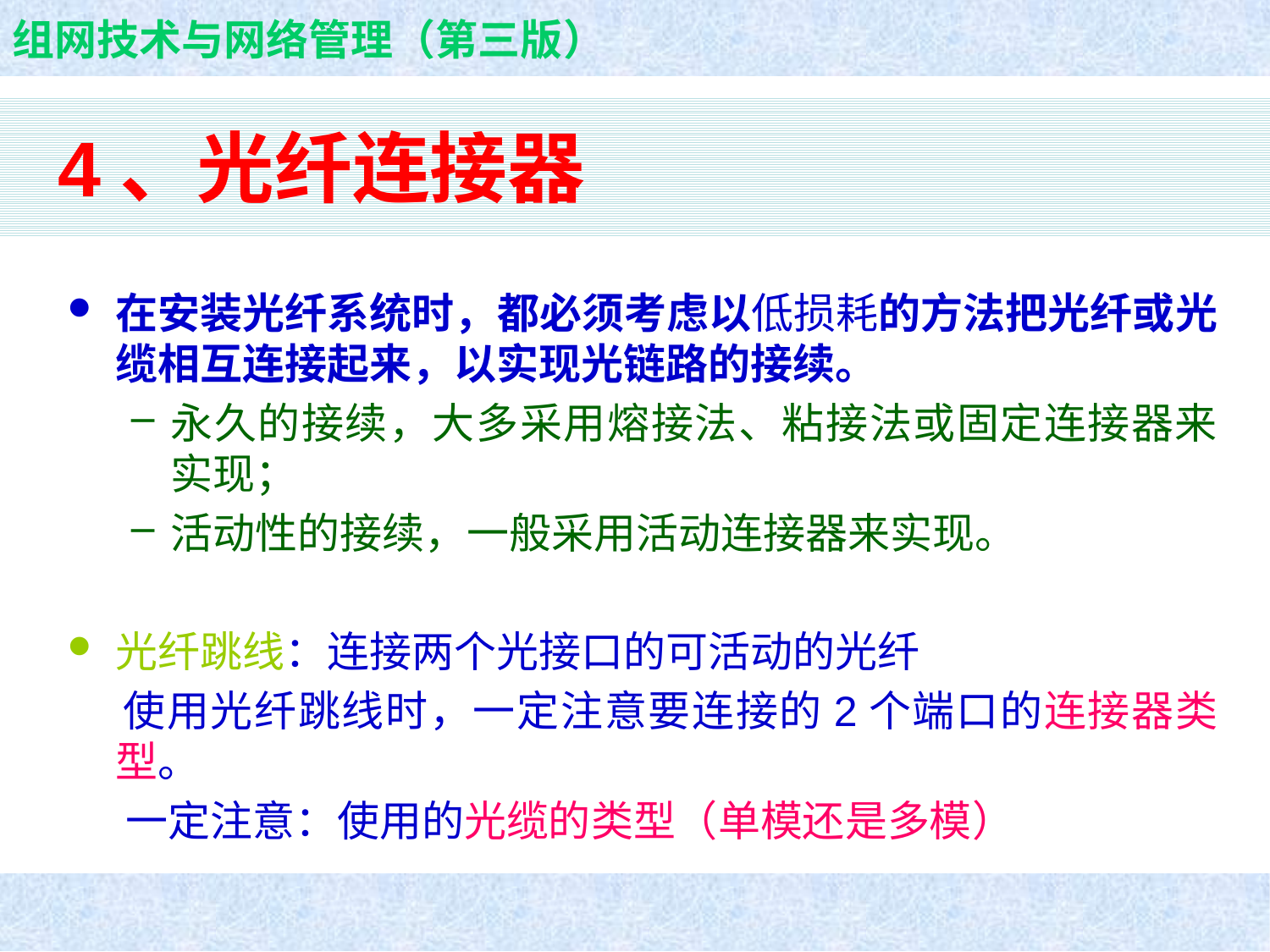

# 4、光纤连接器
在安装光纤系统时，都必须考虑以低损耗的方法把光纤或光缆相互连接起来，以实现光链路的接续。
永久的接续，大多采用熔接法、粘接法或固定连接器来实现；
活动性的接续，一般采用活动连接器来实现。

光纤跳线：连接两个光接口的可活动的光纤
    使用光纤跳线时，一定注意要连接的2个端口的连接器类型。
     一定注意：使用的光缆的类型（单模还是多模）